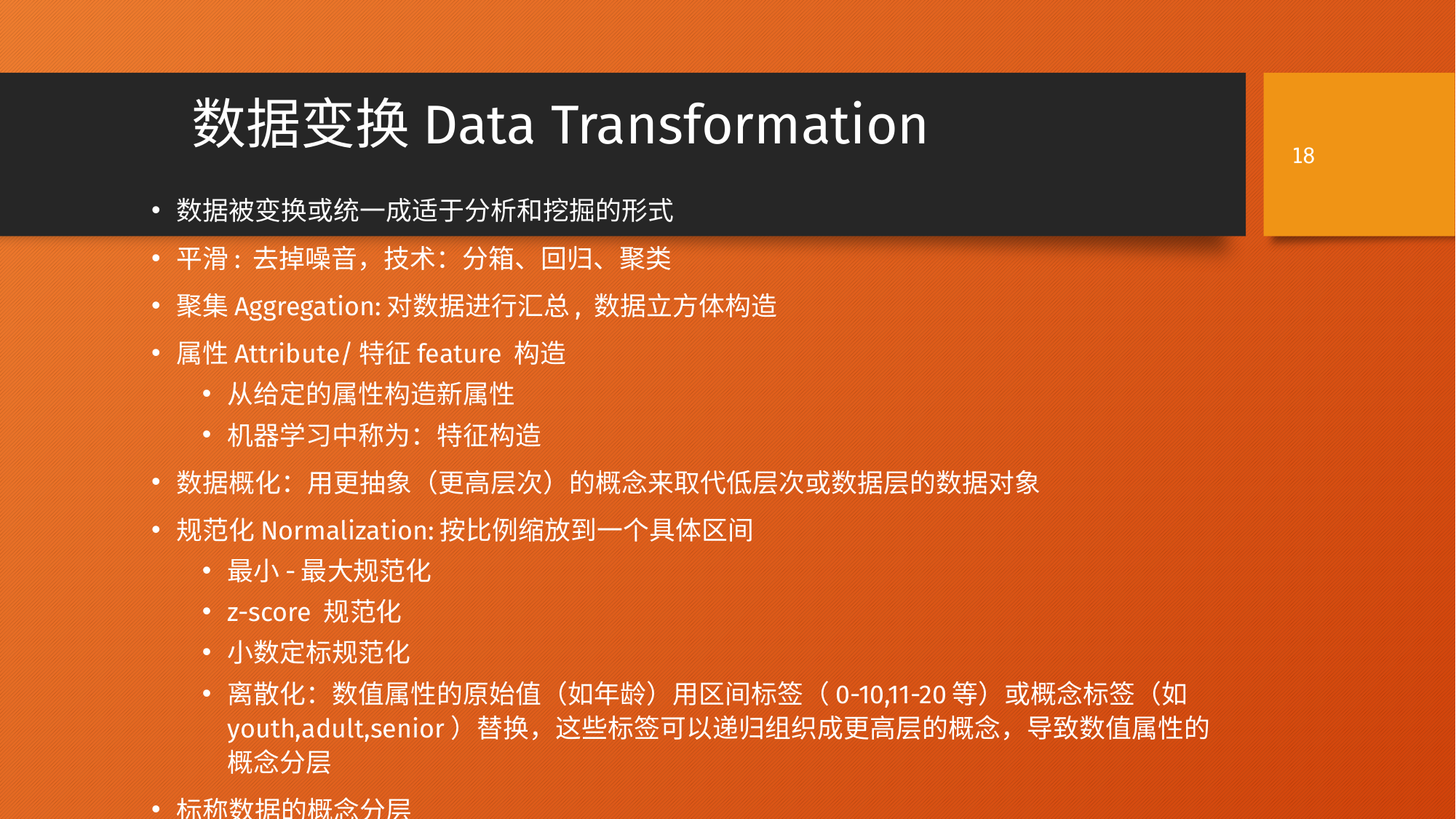

# 数据变换Data Transformation
18
数据被变换或统一成适于分析和挖掘的形式
平滑: 去掉噪音，技术：分箱、回归、聚类
聚集Aggregation:对数据进行汇总, 数据立方体构造
属性Attribute/特征feature 构造
从给定的属性构造新属性
机器学习中称为：特征构造
数据概化：用更抽象（更高层次）的概念来取代低层次或数据层的数据对象
规范化Normalization:按比例缩放到一个具体区间
最小-最大规范化
z-score 规范化
小数定标规范化
离散化：数值属性的原始值（如年龄）用区间标签（0-10,11-20等）或概念标签（如youth,adult,senior）替换，这些标签可以递归组织成更高层的概念，导致数值属性的概念分层
标称数据的概念分层